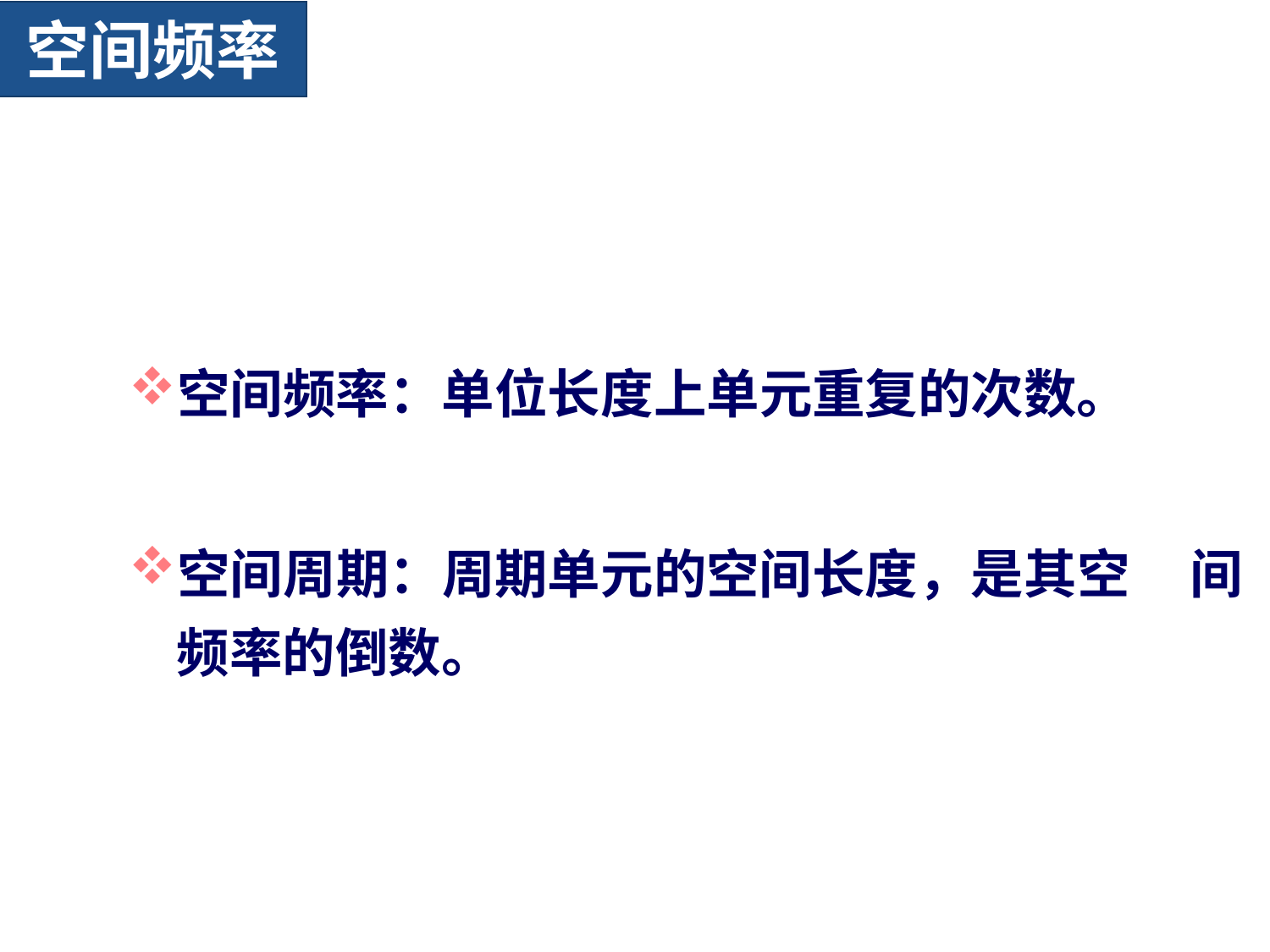

# 空间频率
空间频率：单位长度上单元重复的次数。

空间周期：周期单元的空间长度，是其空     间频率的倒数。